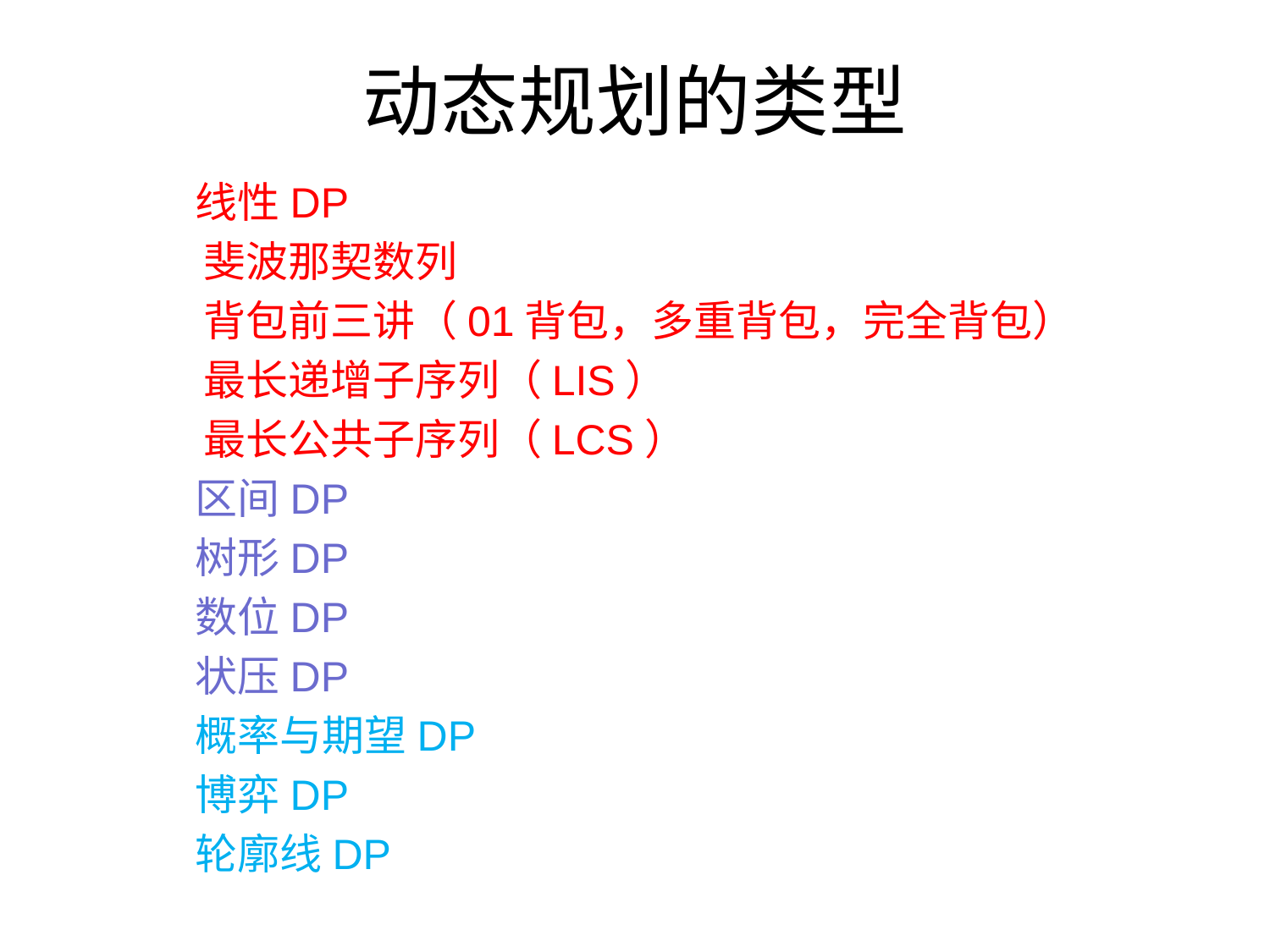

# 动态规划的类型
线性DP
斐波那契数列
背包前三讲（01背包，多重背包，完全背包）
最长递增子序列（LIS）
最长公共子序列（LCS）
区间DP
树形DP
数位DP
状压DP
概率与期望DP
博弈DP
轮廓线DP